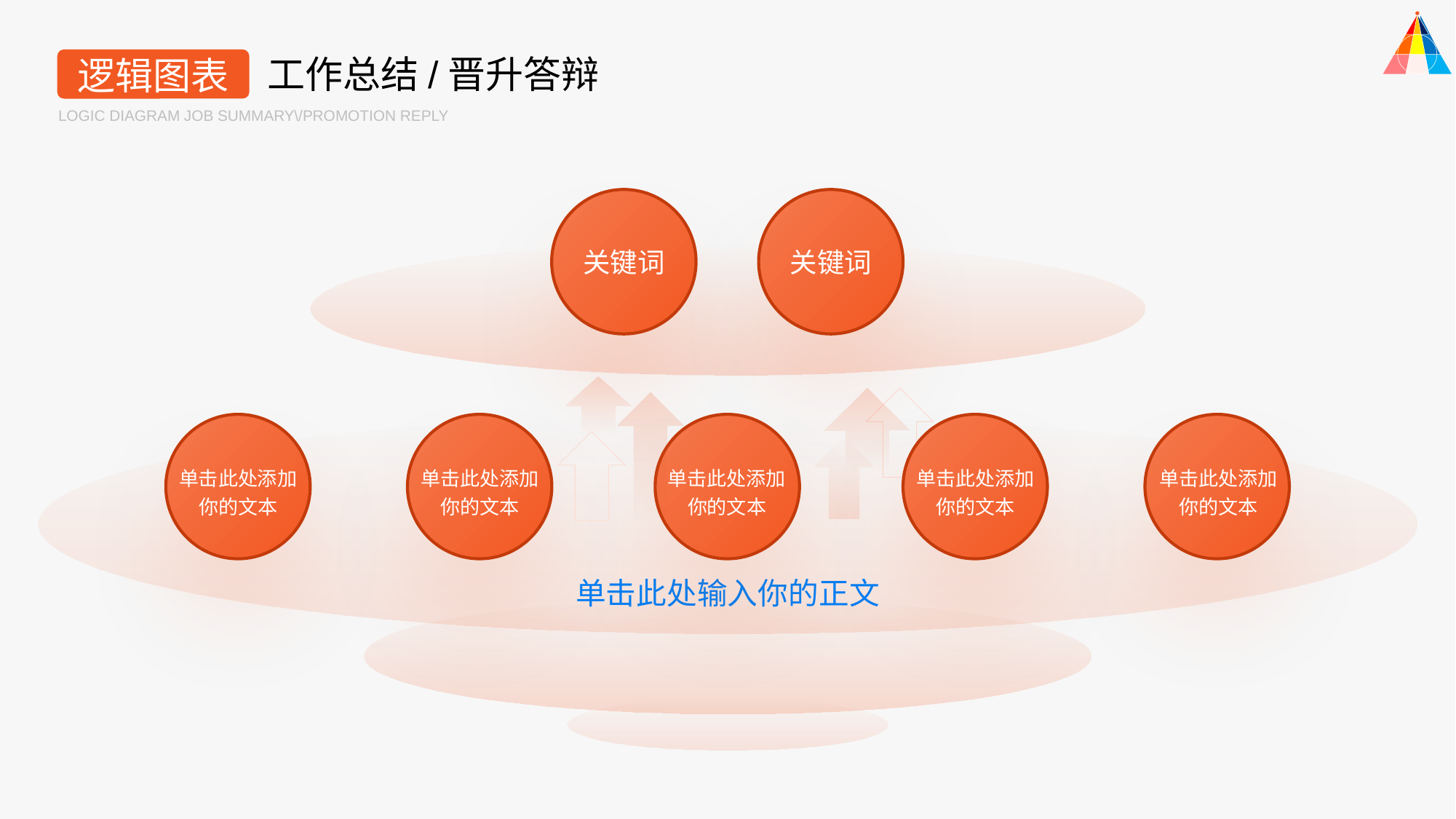

工作总结/晋升答辩

逻辑图表
LOGIC DIAGRAM JOB SUMMARY\/PROMOTION REPLY

关键词
关键词

单击此处添加
你的文本
单击此处添加
你的文本
单击此处添加
你的文本
单击此处添加
你的文本
单击此处添加
你的文本
单击此处输入你的正文